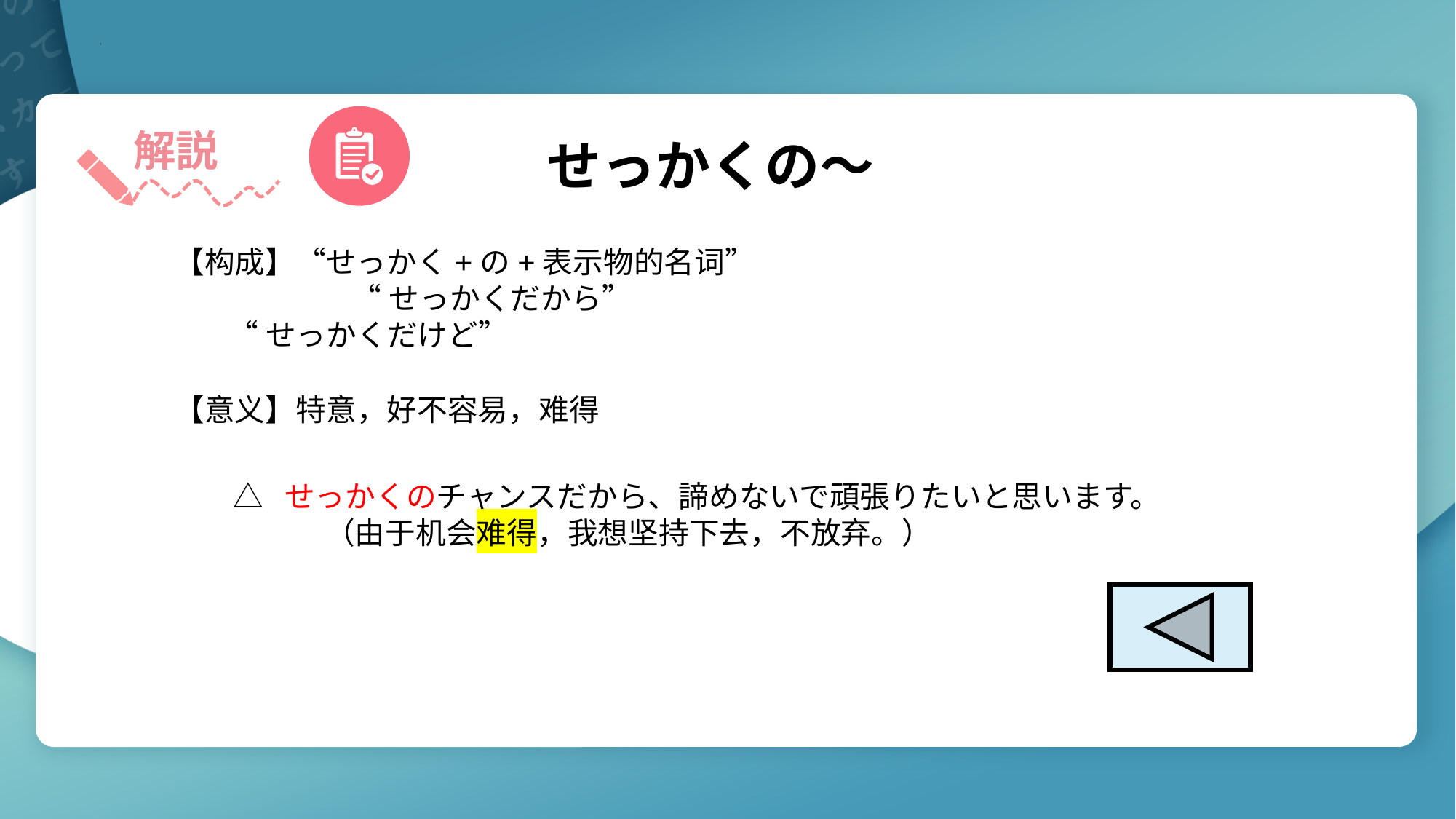

解説

せっかくの～
【构成】“せっかく+の+表示物的名词”
		 “せっかくだから”
        “せっかくだけど”
【意义】特意，好不容易，难得
△  せっかくのチャンスだから、諦めないで頑張りたいと思います。
　　　（由于机会难得，我想坚持下去，不放弃。）